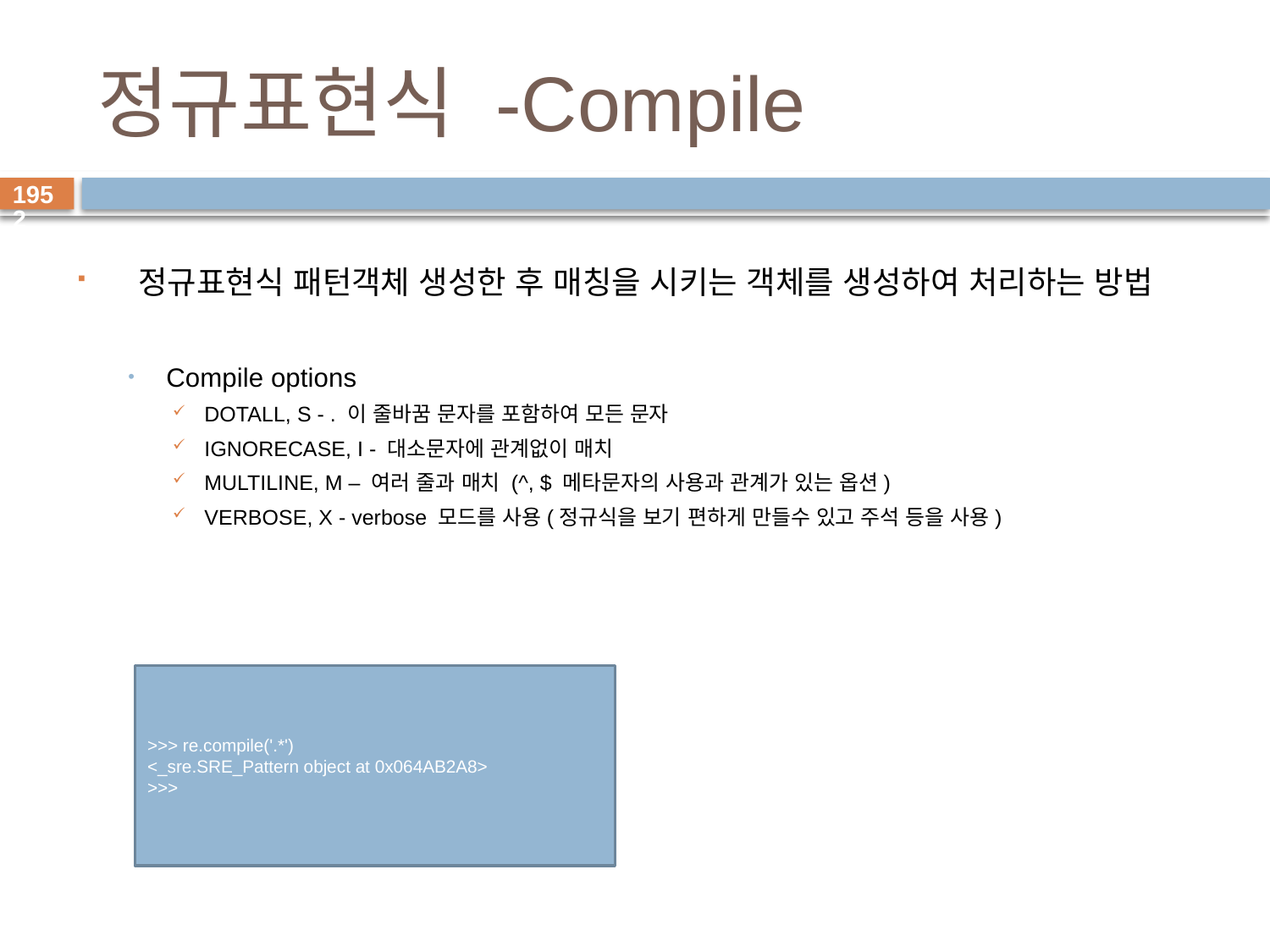

# 정규표현식 -Compile
1952
 정규표현식 패턴객체 생성한 후 매칭을 시키는 객체를 생성하여 처리하는 방법

Compile options
DOTALL, S - . 이 줄바꿈 문자를 포함하여 모든 문자
IGNORECASE, I - 대소문자에 관계없이 매치
MULTILINE, M – 여러 줄과 매치 (^, $ 메타문자의 사용과 관계가 있는 옵션)
VERBOSE, X - verbose 모드를 사용(정규식을 보기 편하게 만들수 있고 주석 등을 사용)
>>> re.compile('.*')
<_sre.SRE_Pattern object at 0x064AB2A8>
>>>